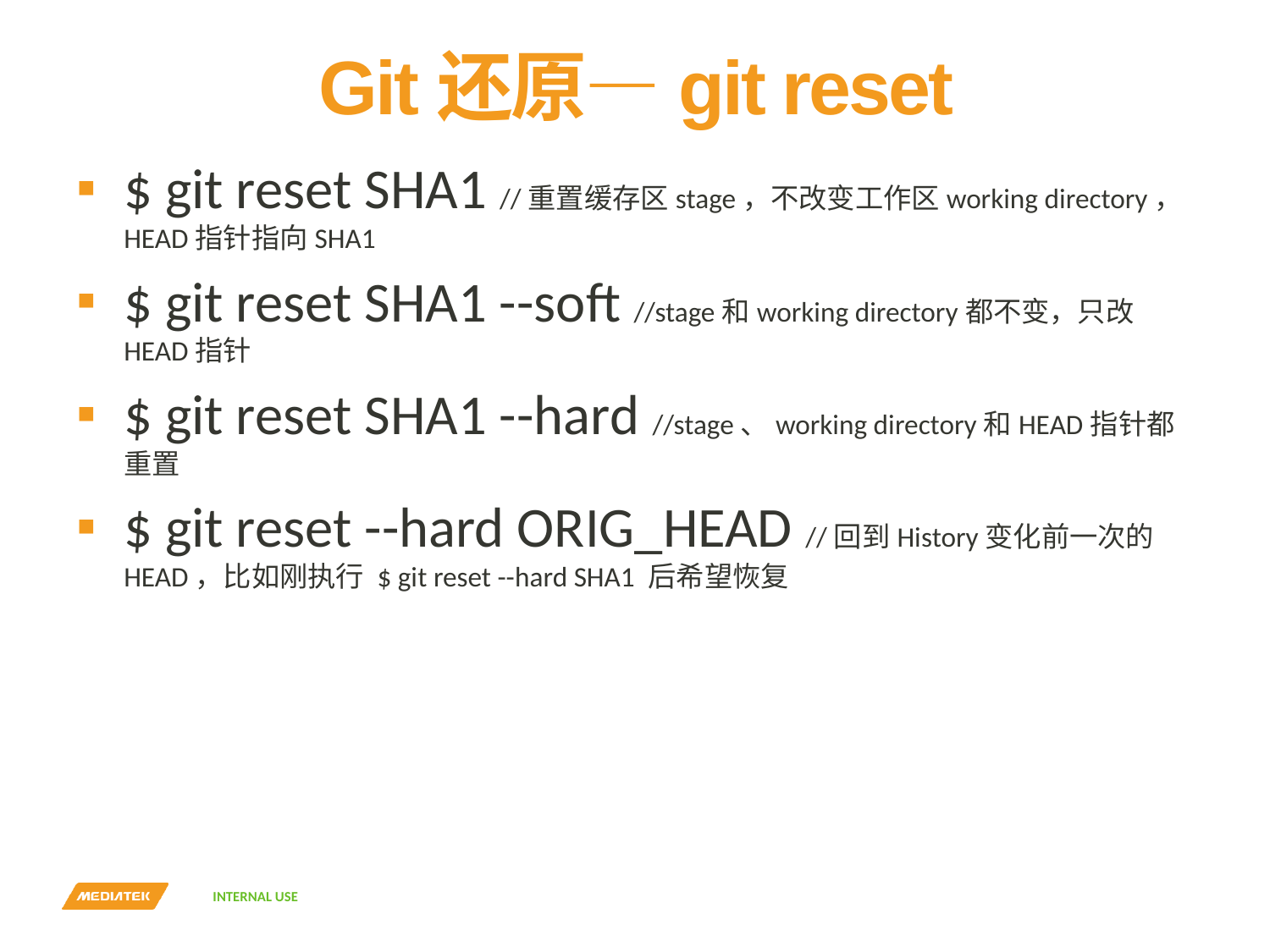

# Git还原—git reset
$ git reset SHA1 //重置缓存区stage，不改变工作区working directory，HEAD指针指向SHA1
$ git reset SHA1 --soft //stage和working directory都不变，只改HEAD指针
$ git reset SHA1 --hard //stage、working directory和HEAD指针都重置
$ git reset --hard ORIG_HEAD //回到History变化前一次的HEAD，比如刚执行 $ git reset --hard SHA1 后希望恢复